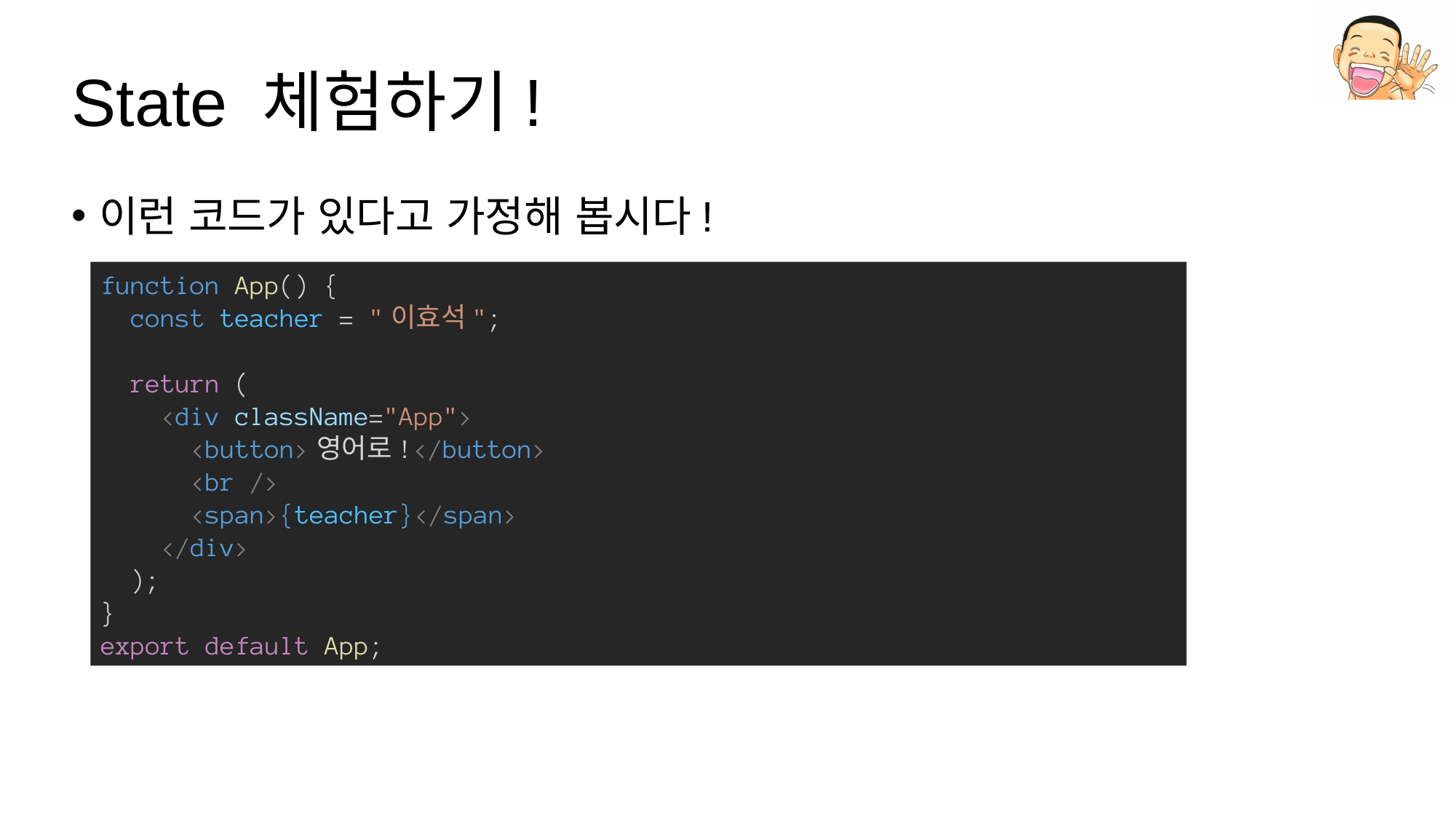

# State 체험하기!
이런 코드가 있다고 가정해 봅시다!
function App() {
  const teacher = "이효석";
  return (
    <div className="App">
      <button>영어로!</button>
      <br />
      <span>{teacher}</span>
    </div>
  );
}
export default App;